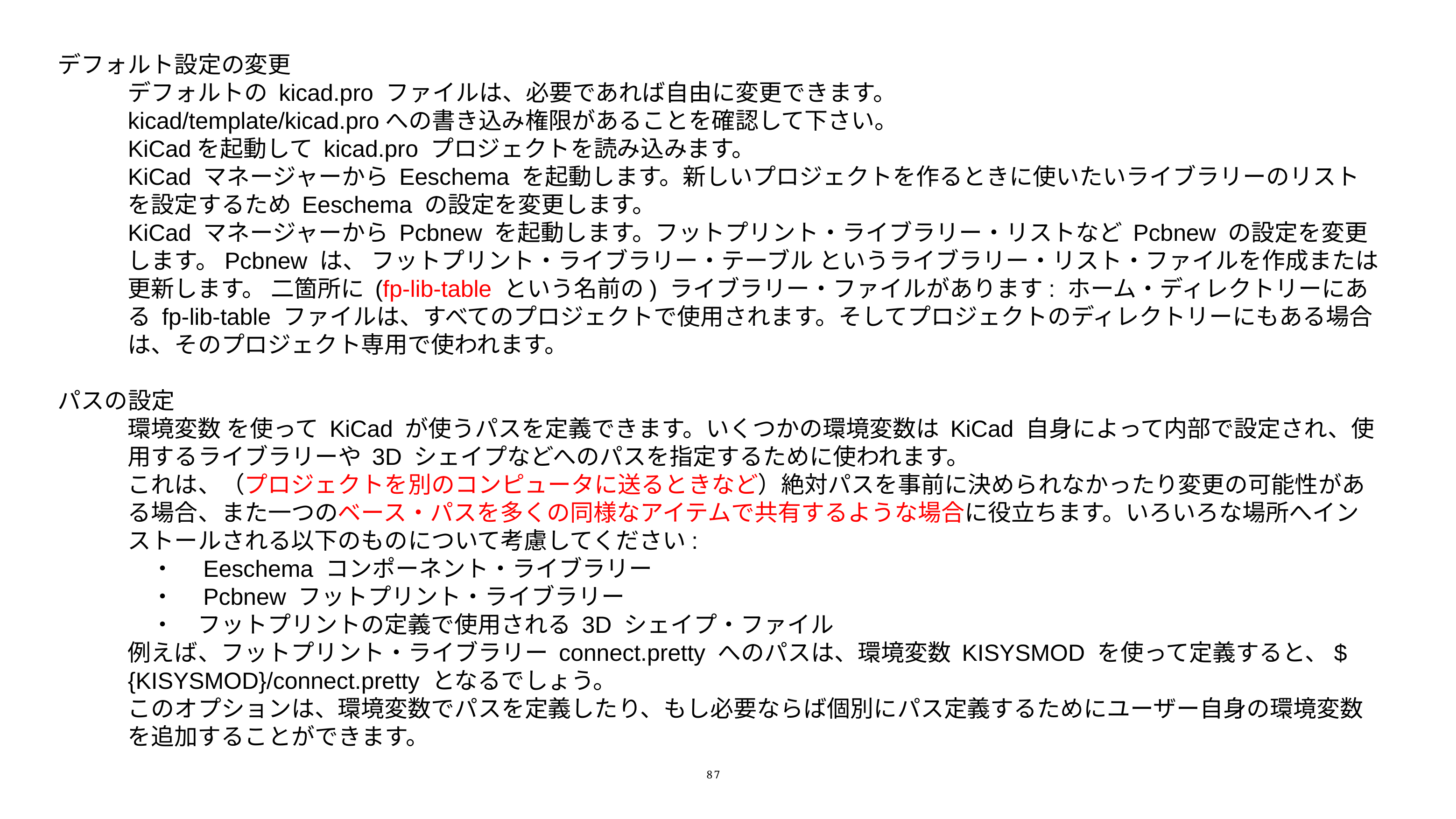

デフォルト設定の変更
デフォルトの kicad.pro ファイルは、必要であれば自由に変更できます。
kicad/template/kicad.proへの書き込み権限があることを確認して下さい。
KiCadを起動して kicad.pro プロジェクトを読み込みます。
KiCad マネージャーから Eeschema を起動します。新しいプロジェクトを作るときに使いたいライブラリーのリストを設定するため Eeschema の設定を変更します。
KiCad マネージャーから Pcbnew を起動します。フットプリント・ライブラリー・リストなど Pcbnew の設定を変更します。Pcbnew は、 フットプリント・ライブラリー・テーブル というライブラリー・リスト・ファイルを作成または更新します。 二箇所に (fp-lib-table という名前の) ライブラリー・ファイルがあります: ホーム・ディレクトリーにある fp-lib-table ファイルは、すべてのプロジェクトで使用されます。そしてプロジェクトのディレクトリーにもある場合は、そのプロジェクト専用で使われます。

パスの設定
環境変数 を使って KiCad が使うパスを定義できます。いくつかの環境変数は KiCad 自身によって内部で設定され、使用するライブラリーや 3D シェイプなどへのパスを指定するために使われます。
これは、（プロジェクトを別のコンピュータに送るときなど）絶対パスを事前に決められなかったり変更の可能性がある場合、また一つのベース・パスを多くの同様なアイテムで共有するような場合に役立ちます。いろいろな場所へインストールされる以下のものについて考慮してください:
          ・　Eeschema コンポーネント・ライブラリー
          ・　Pcbnew フットプリント・ライブラリー
          ・　フットプリントの定義で使用される 3D シェイプ・ファイル
例えば、フットプリント・ライブラリー connect.pretty へのパスは、環境変数 KISYSMOD を使って定義すると、${KISYSMOD}/connect.pretty となるでしょう。
このオプションは、環境変数でパスを定義したり、もし必要ならば個別にパス定義するためにユーザー自身の環境変数を追加することができます。
87